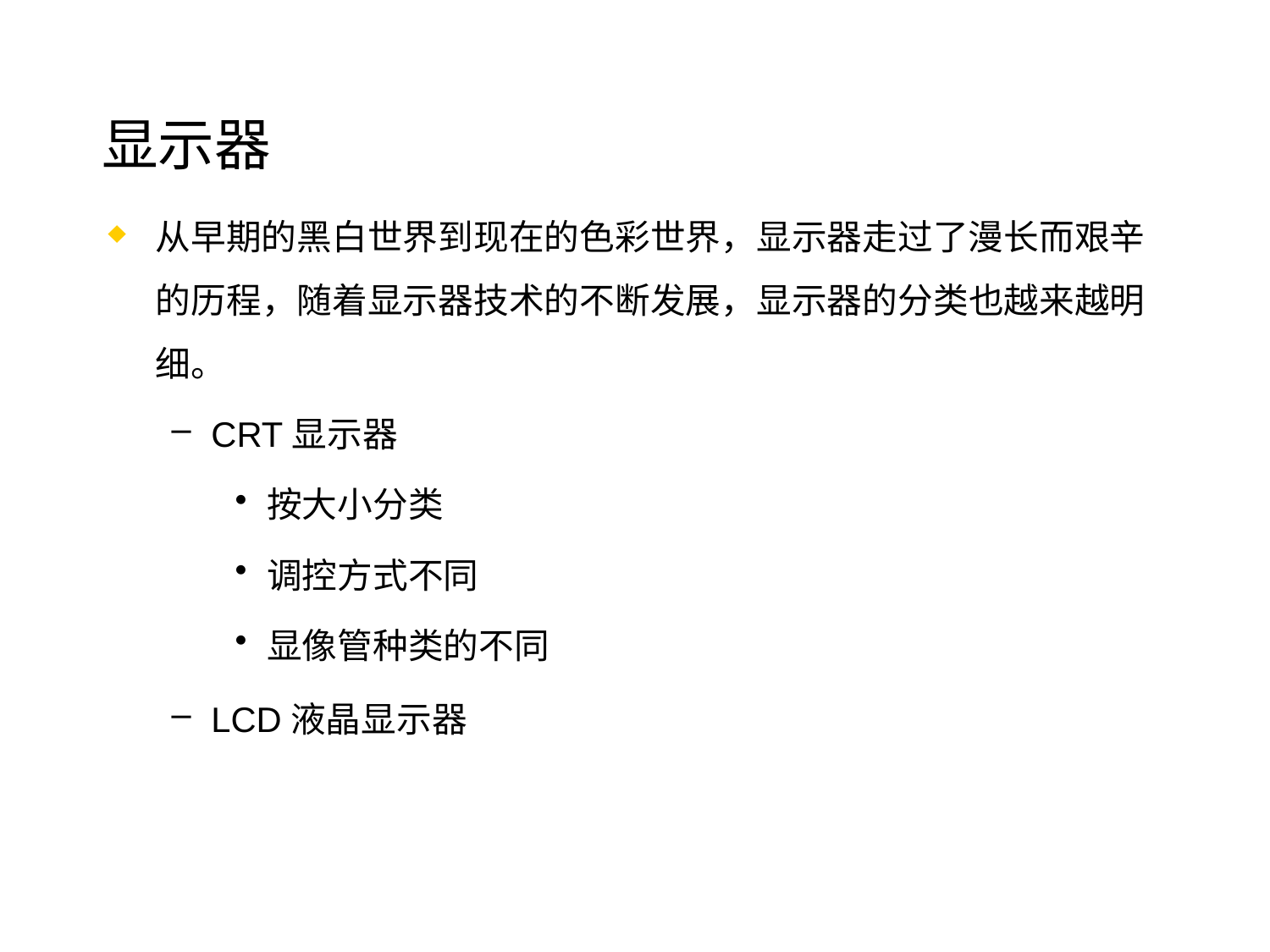

# 显示器
从早期的黑白世界到现在的色彩世界，显示器走过了漫长而艰辛的历程，随着显示器技术的不断发展，显示器的分类也越来越明细。
CRT显示器
按大小分类
调控方式不同
显像管种类的不同
LCD液晶显示器